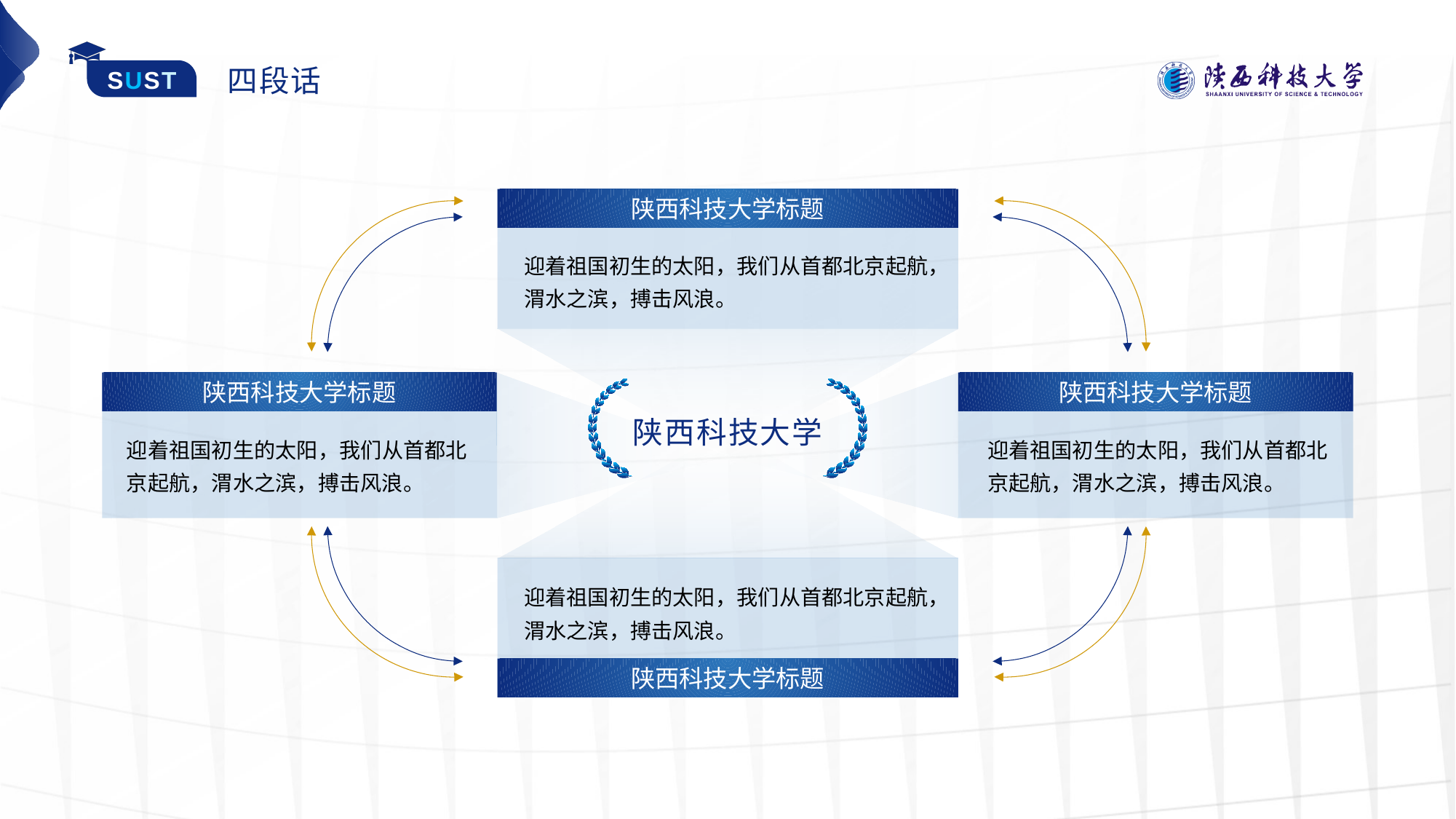

四段话

陕西科技大学标题

迎着祖国初生的太阳，我们从首都北京起航，渭水之滨，搏击风浪。

陕西科技大学标题

陕西科技大学标题

陕西科技大学
迎着祖国初生的太阳，我们从首都北京起航，渭水之滨，搏击风浪。
迎着祖国初生的太阳，我们从首都北京起航，渭水之滨，搏击风浪。

陕西科技大学标题
迎着祖国初生的太阳，我们从首都北京起航，渭水之滨，搏击风浪。